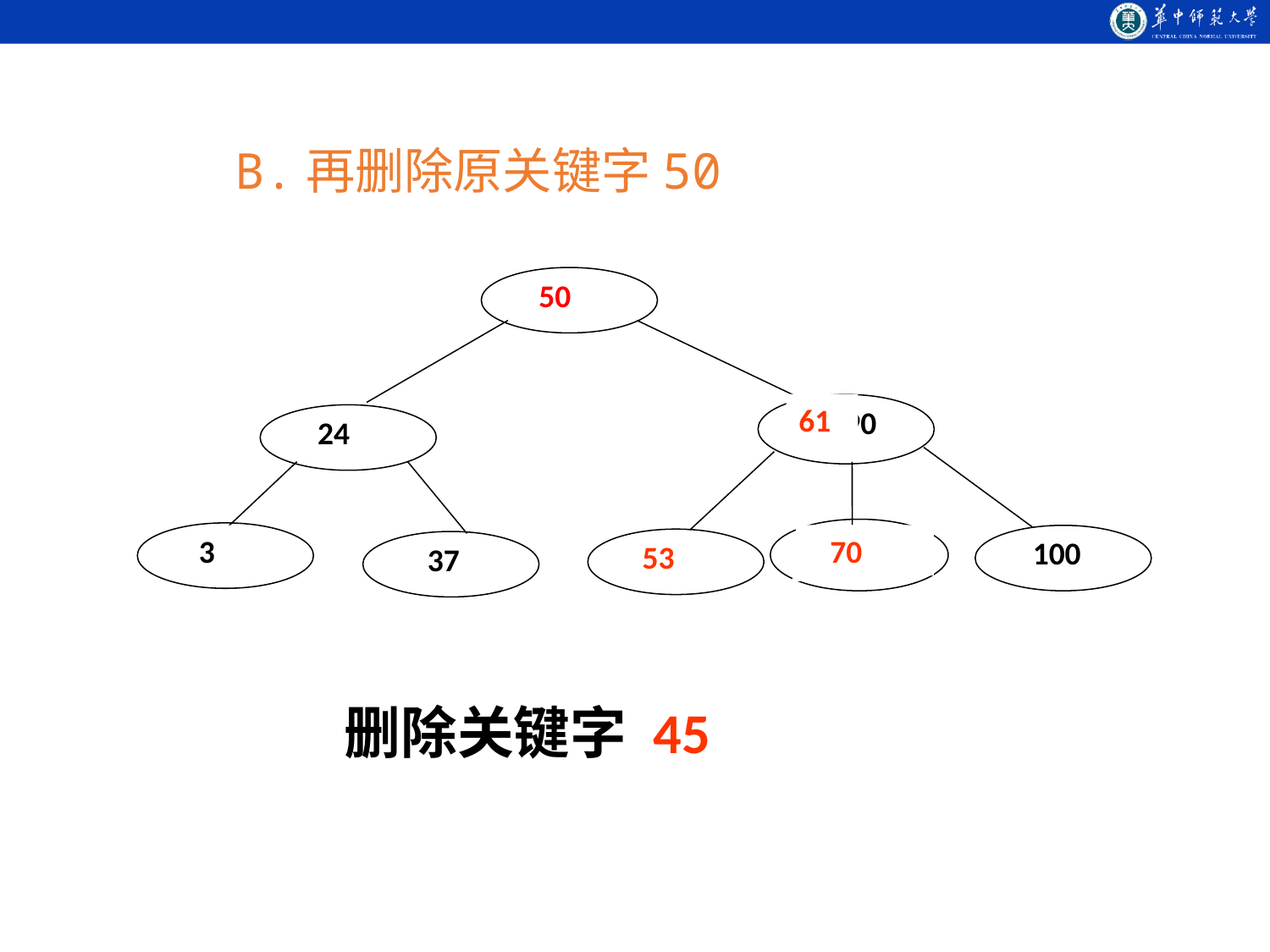

B.再删除原关键字50

50

53   90

24

61   70

100

3    12

 37

50

    3

61

   70

   53

删除关键字 45